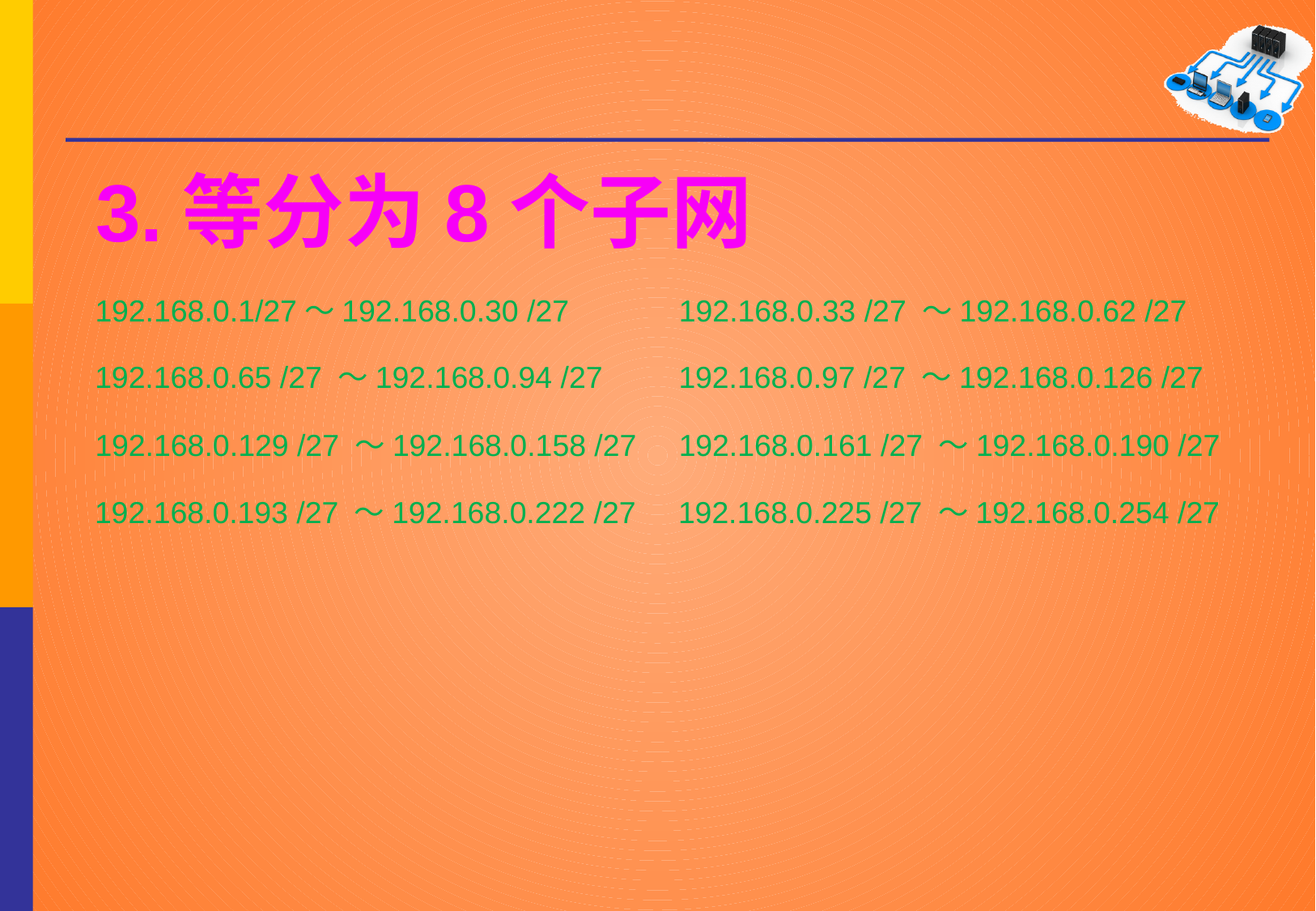

3.等分为8个子网
192.168.0.1/27～192.168.0.30 /27
192.168.0.33 /27 ～192.168.0.62 /27
192.168.0.65 /27 ～192.168.0.94 /27
192.168.0.97 /27 ～192.168.0.126 /27
192.168.0.129 /27 ～192.168.0.158 /27
192.168.0.161 /27 ～192.168.0.190 /27
192.168.0.193 /27 ～192.168.0.222 /27
192.168.0.225 /27 ～192.168.0.254 /27